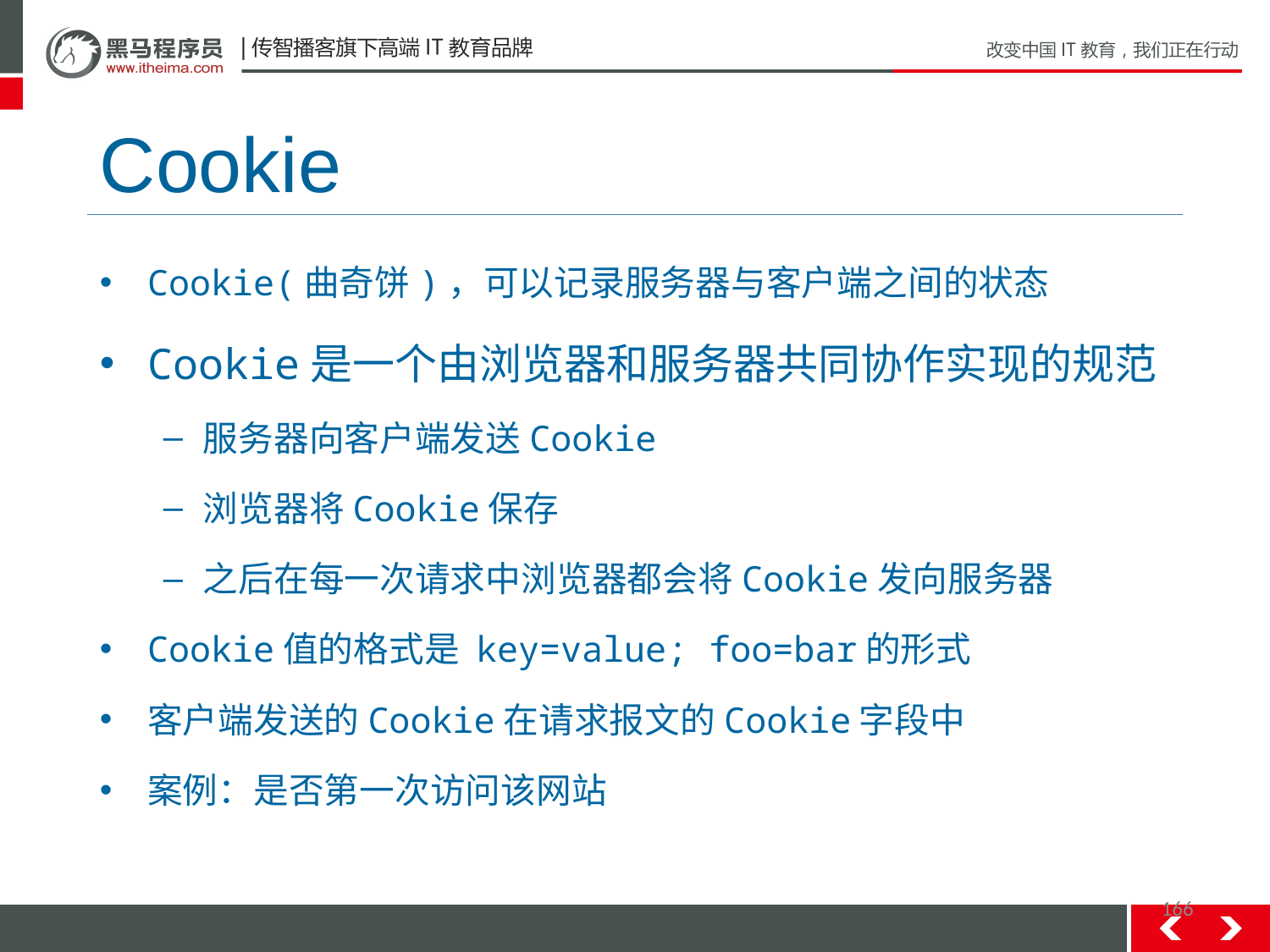

# Cookie
Cookie(曲奇饼)，可以记录服务器与客户端之间的状态
Cookie是一个由浏览器和服务器共同协作实现的规范
服务器向客户端发送Cookie
浏览器将Cookie保存
之后在每一次请求中浏览器都会将Cookie发向服务器
Cookie值的格式是 key=value; foo=bar的形式
客户端发送的Cookie在请求报文的Cookie字段中
案例：是否第一次访问该网站
166